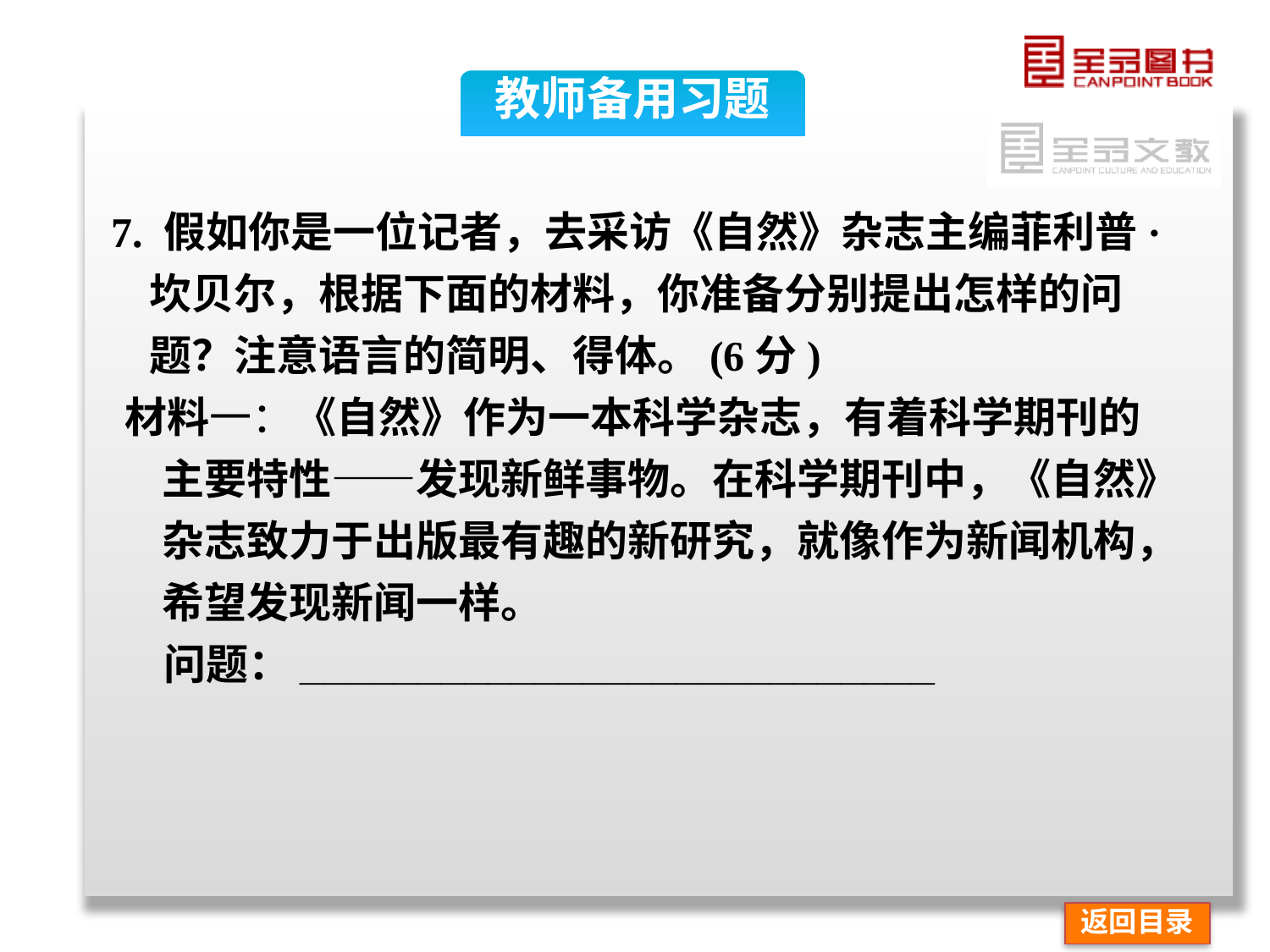

教师备用习题
7. 假如你是一位记者，去采访《自然》杂志主编菲利普·坎贝尔，根据下面的材料，你准备分别提出怎样的问题？注意语言的简明、得体。(6分)
材料一：《自然》作为一本科学杂志，有着科学期刊的  主要特性——发现新鲜事物。在科学期刊中，《自然》杂志致力于出版最有趣的新研究，就像作为新闻机构，希望发现新闻一样。
   问题：___________________________

返回目录